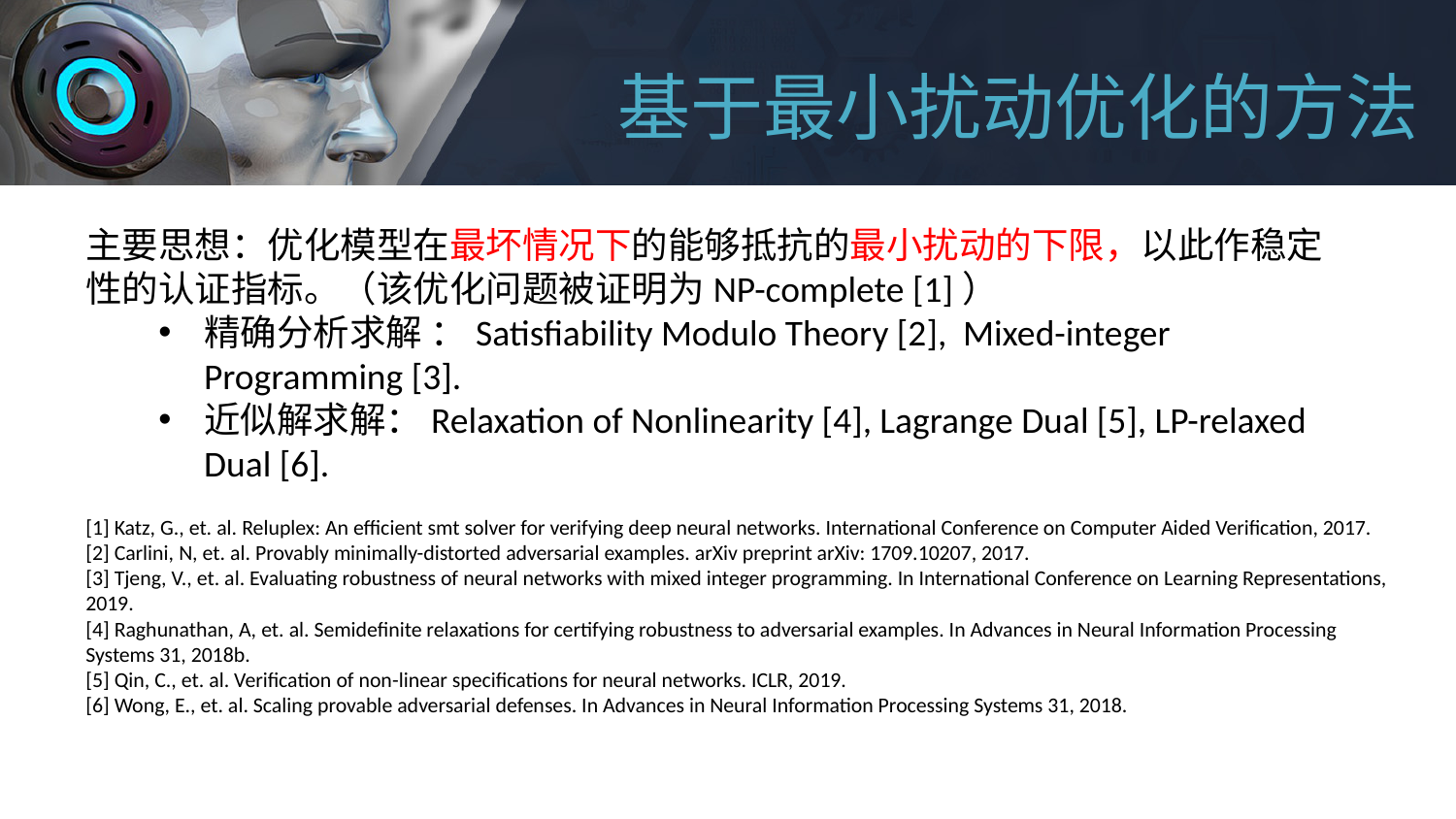

# 基于最小扰动优化的方法
主要思想：优化模型在最坏情况下的能够抵抗的最小扰动的下限，以此作稳定性的认证指标。（该优化问题被证明为NP-complete [1]）
精确分析求解 ：Satisfiability Modulo Theory [2],  Mixed-integer Programming [3].
近似解求解：Relaxation of Nonlinearity [4], Lagrange Dual [5], LP-relaxed Dual [6].

[1] Katz, G., et. al. Reluplex: An efficient smt solver for verifying deep neural networks. International Conference on Computer Aided Verification, 2017.
[2] Carlini, N, et. al. Provably minimally-distorted adversarial examples. arXiv preprint arXiv: 1709.10207, 2017.
[3] Tjeng, V., et. al. Evaluating robustness of neural networks with mixed integer programming. In International Conference on Learning Representations, 2019.
[4] Raghunathan, A, et. al. Semidefinite relaxations for certifying robustness to adversarial examples. In Advances in Neural Information Processing Systems 31, 2018b.
[5] Qin, C., et. al. Verification of non-linear specifications for neural networks. ICLR, 2019.
[6] Wong, E., et. al. Scaling provable adversarial defenses. In Advances in Neural Information Processing Systems 31, 2018.